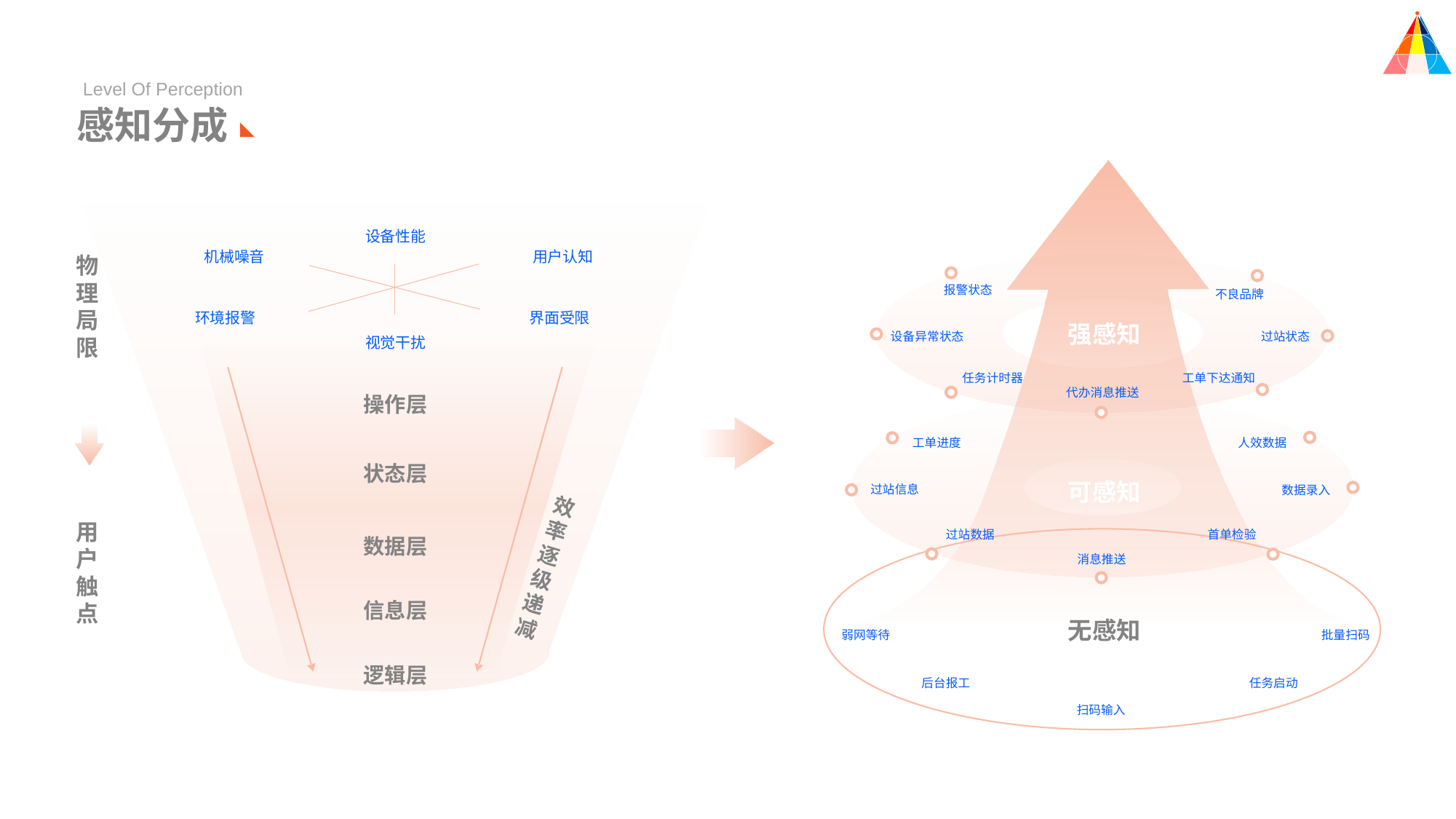

Level Of Perception
感知分成

设备性能

机械噪音
用户认知
物
理
局
限

报警状态
不良品牌

环境报警
界面受限
强感知

设备异常状态
过站状态
视觉干扰

任务计时器
工单下达通知

代办消息推送

操作层

工单进度
人效数据

状态层
可感知
过站信息
数据录入

效
率
逐
级
递
减
用
户
触
点
过站数据
首单检验
数据层

消息推送

信息层
无感知

弱网等待
批量扫码
逻辑层
后台报工
任务启动
扫码输入